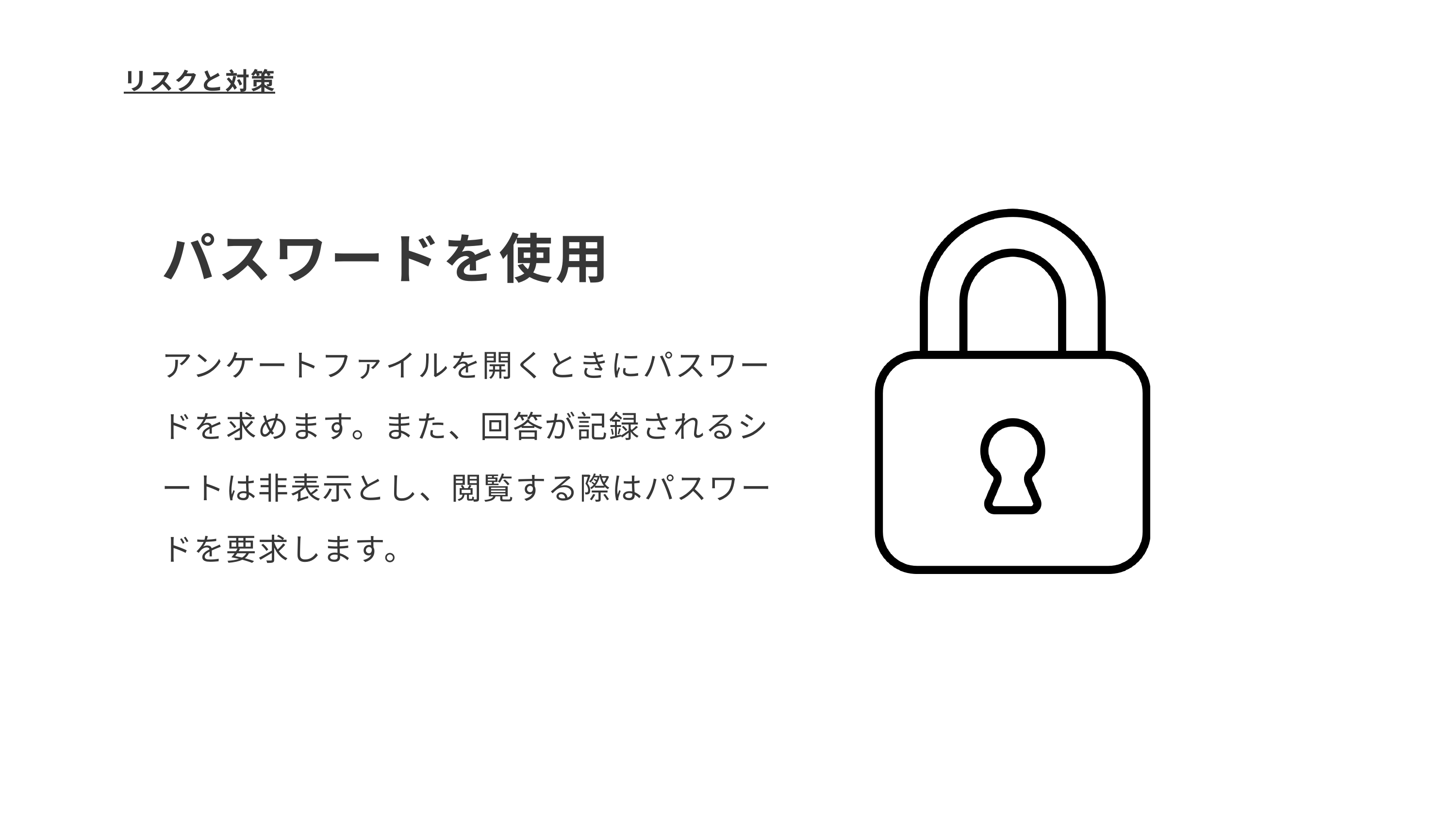

リスクと対策

パスワードを使用
アンケートファイルを開くときにパスワードを求めます。また、回答が記録されるシートは非表示とし、閲覧する際はパスワードを要求します。